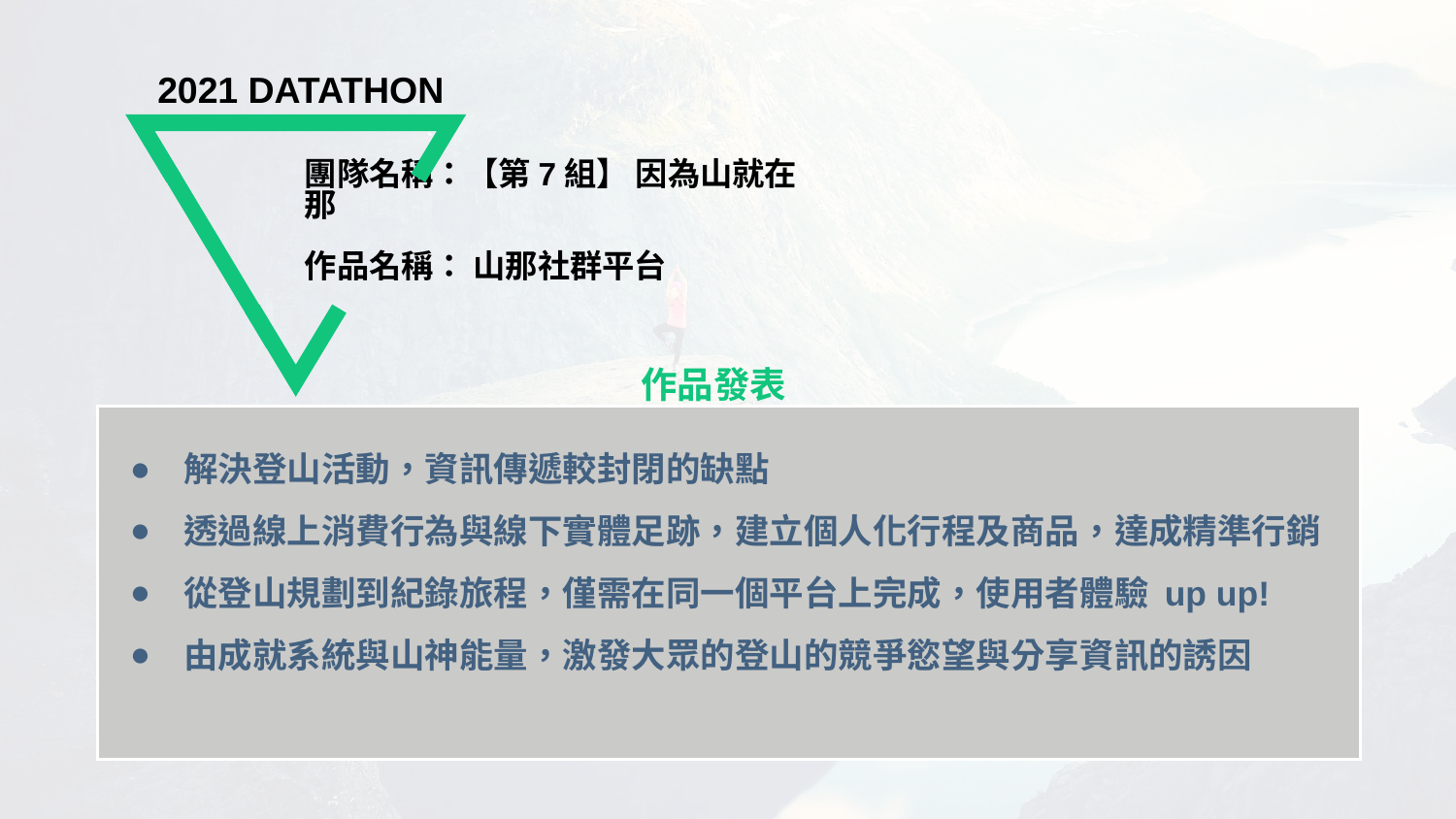

2021 DATATHON

# 團隊名稱：【第7組】 因為山就在那 作品名稱： 山那社群平台
作品發表

解決登山活動，資訊傳遞較封閉的缺點
透過線上消費行為與線下實體足跡，建立個人化行程及商品，達成精準行銷
從登山規劃到紀錄旅程，僅需在同一個平台上完成，使用者體驗 up up!
由成就系統與山神能量，激發大眾的登山的競爭慾望與分享資訊的誘因